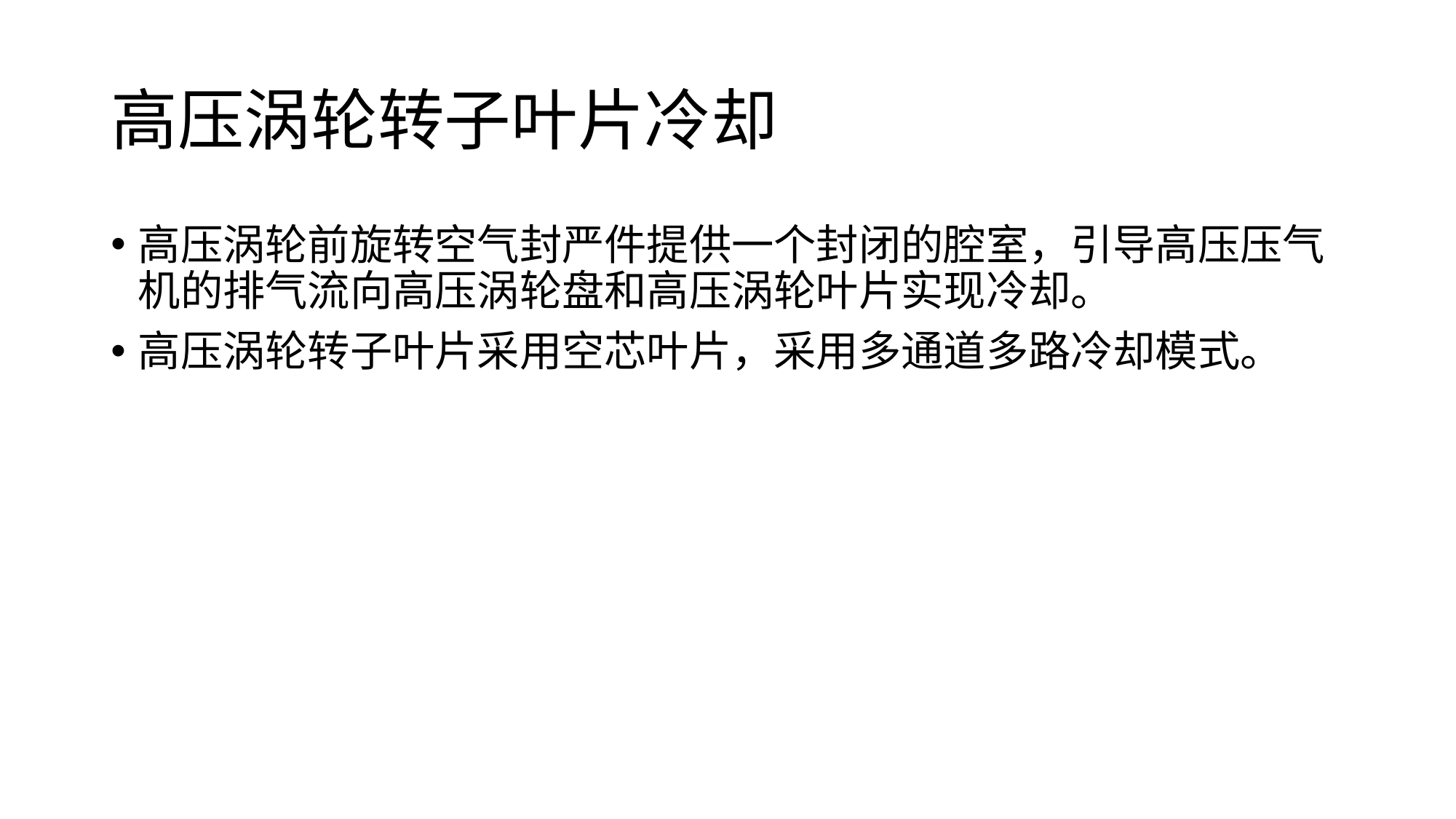

# 高压涡轮转子叶片冷却
高压涡轮前旋转空气封严件提供一个封闭的腔室，引导高压压气机的排气流向高压涡轮盘和高压涡轮叶片实现冷却。
高压涡轮转子叶片采用空芯叶片，采用多通道多路冷却模式。